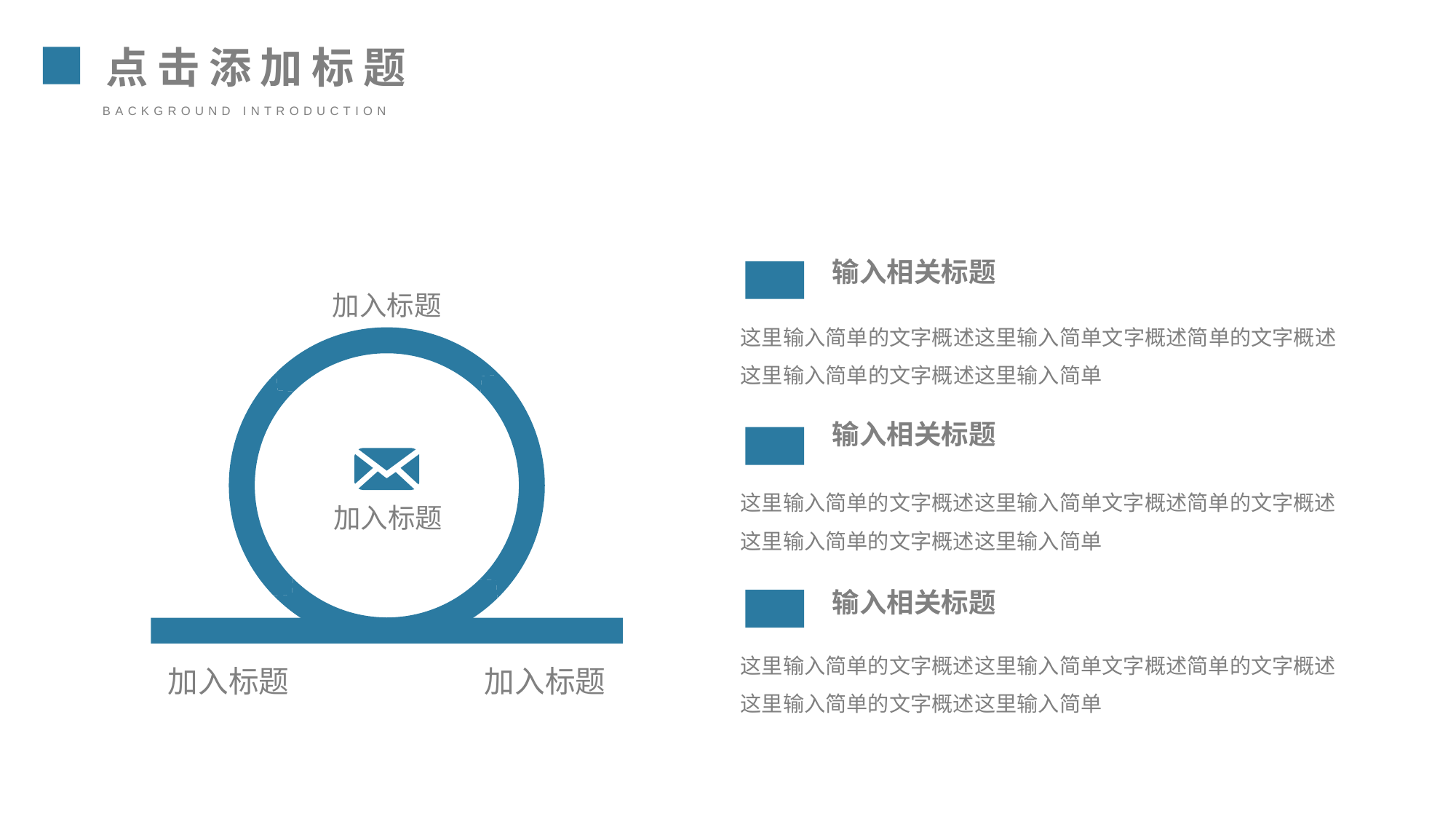

点击添加标题
background introduction

输入相关标题

这里输入简单的文字概述这里输入简单文字概述简单的文字概述这里输入简单的文字概述这里输入简单
加入标题
加入标题
加入标题

加入标题
输入相关标题

这里输入简单的文字概述这里输入简单文字概述简单的文字概述这里输入简单的文字概述这里输入简单
输入相关标题

这里输入简单的文字概述这里输入简单文字概述简单的文字概述这里输入简单的文字概述这里输入简单